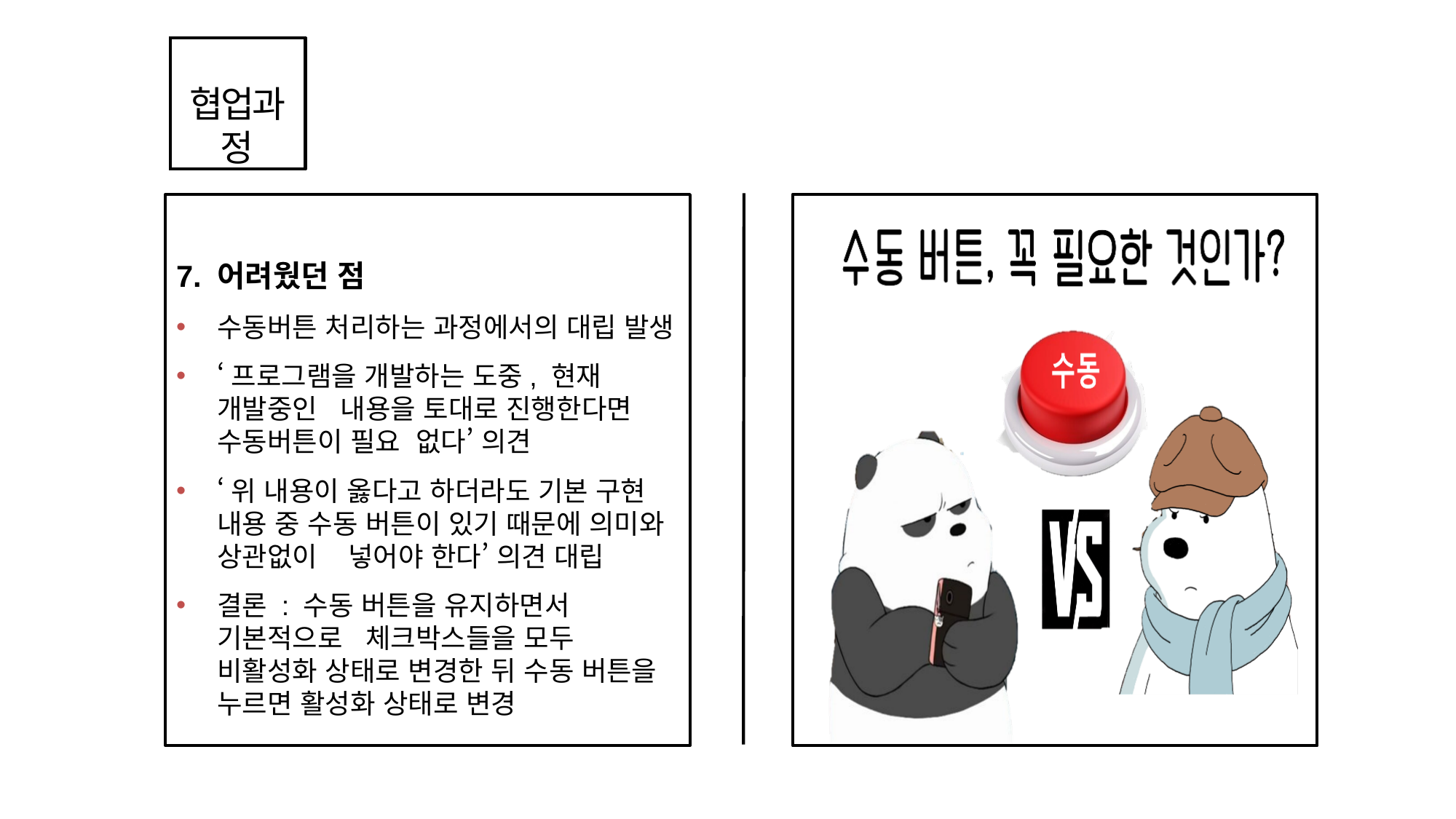

협업과정

7. 어려웠던 점
수동버튼 처리하는 과정에서의 대립 발생
‘프로그램을 개발하는 도중, 현재 개발중인   내용을 토대로 진행한다면 수동버튼이 필요  없다’ 의견
‘위 내용이 옳다고 하더라도 기본 구현 내용 중 수동 버튼이 있기 때문에 의미와 상관없이    넣어야 한다’ 의견 대립
결론 : 수동 버튼을 유지하면서 기본적으로   체크박스들을 모두 비활성화 상태로 변경한 뒤 수동 버튼을 누르면 활성화 상태로 변경